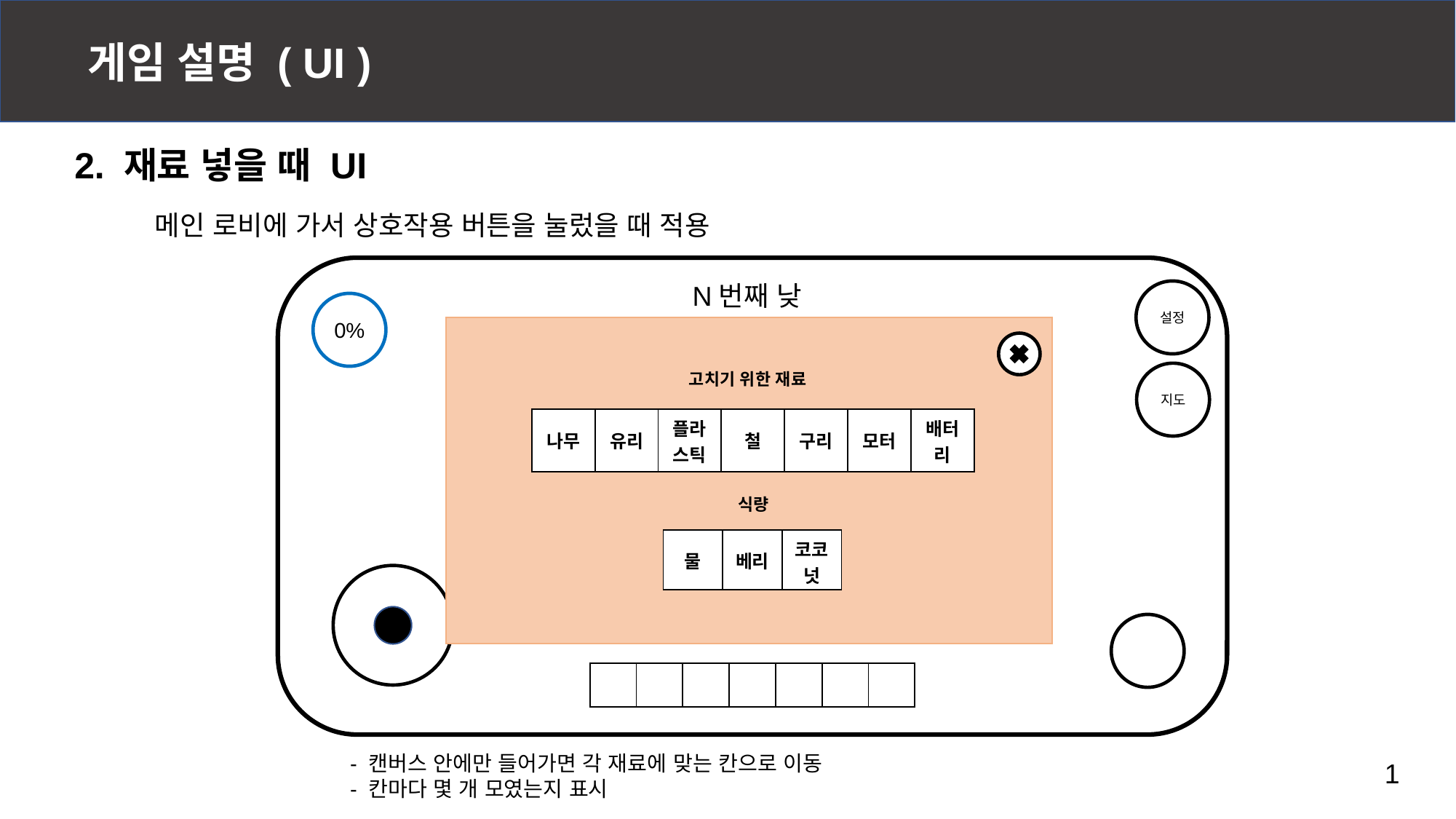

게임 설명 ( UI )
2. 재료 넣을 때 UI
메인 로비에 가서 상호작용 버튼을 눌렀을 때 적용
N번째 낮
설정

0%

지도
고치기 위한 재료
| 나무 | 유리 | 플라스틱 | 철 | 구리 | 모터 | 배터리 |
| --- | --- | --- | --- | --- | --- | --- |
식량
| 물 | 베리 | 코코넛 |
| --- | --- | --- |

|  |  |  |  |  |  |  |
| --- | --- | --- | --- | --- | --- | --- |
- 캔버스 안에만 들어가면 각 재료에 맞는 칸으로 이동
- 칸마다 몇 개 모였는지 표시
1